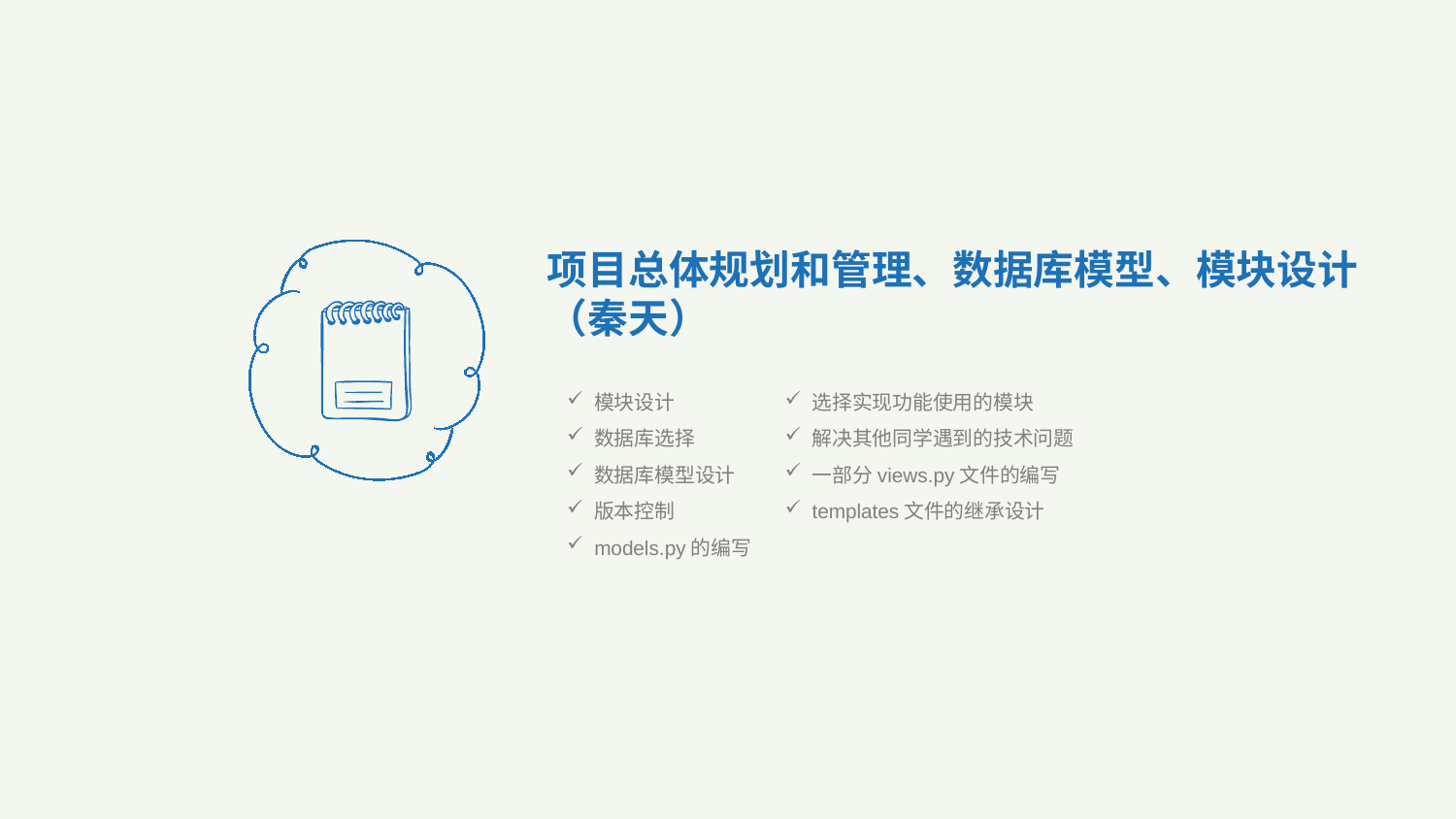

项目总体规划和管理、数据库模型、模块设计（秦天）

模块设计
数据库选择
数据库模型设计
版本控制
models.py的编写
选择实现功能使用的模块
解决其他同学遇到的技术问题
一部分views.py文件的编写
templates文件的继承设计